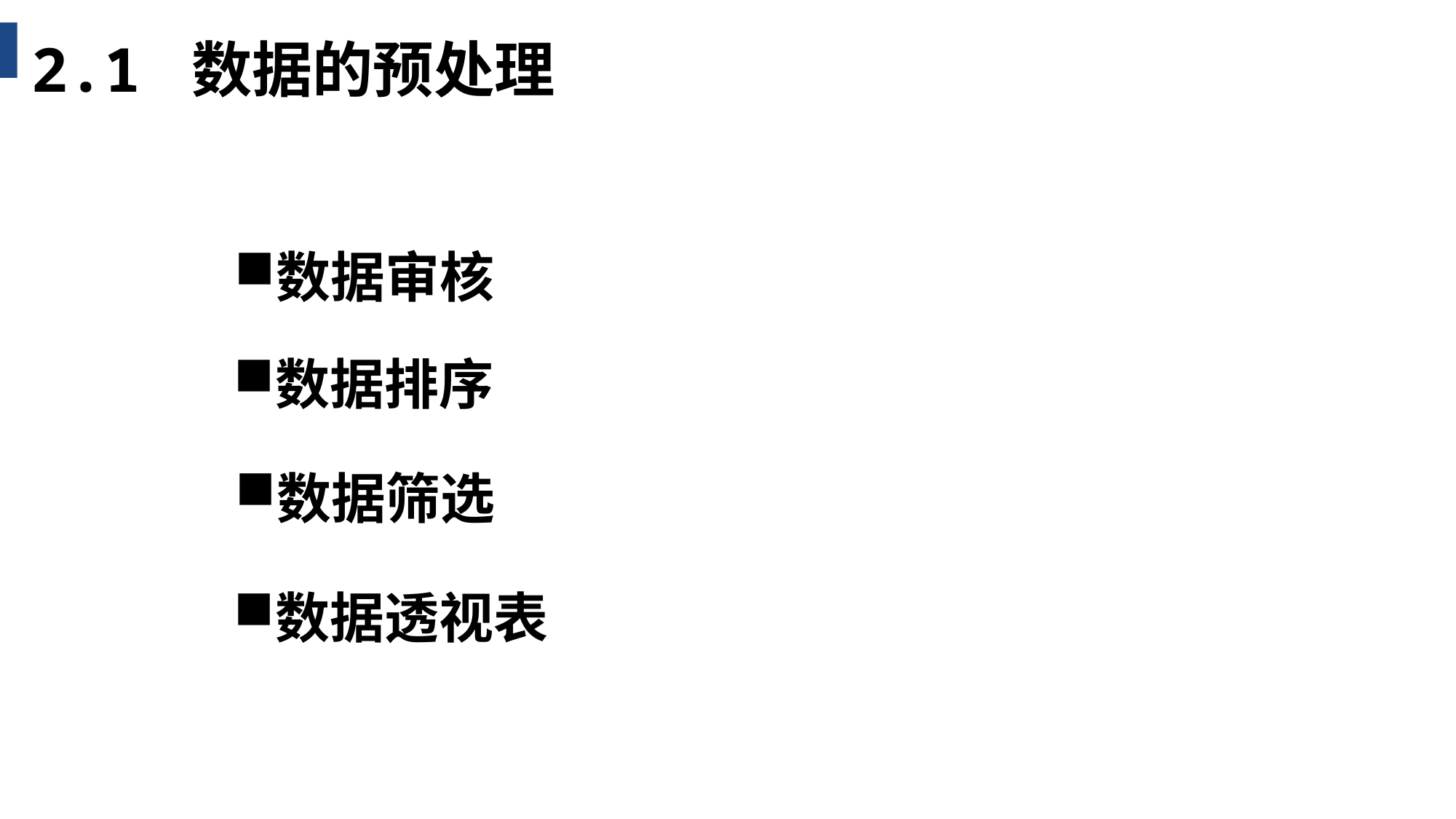

2.1 数据的预处理
单击编辑标题
数据审核
数据排序
数据筛选
单击编辑题
数据透视表